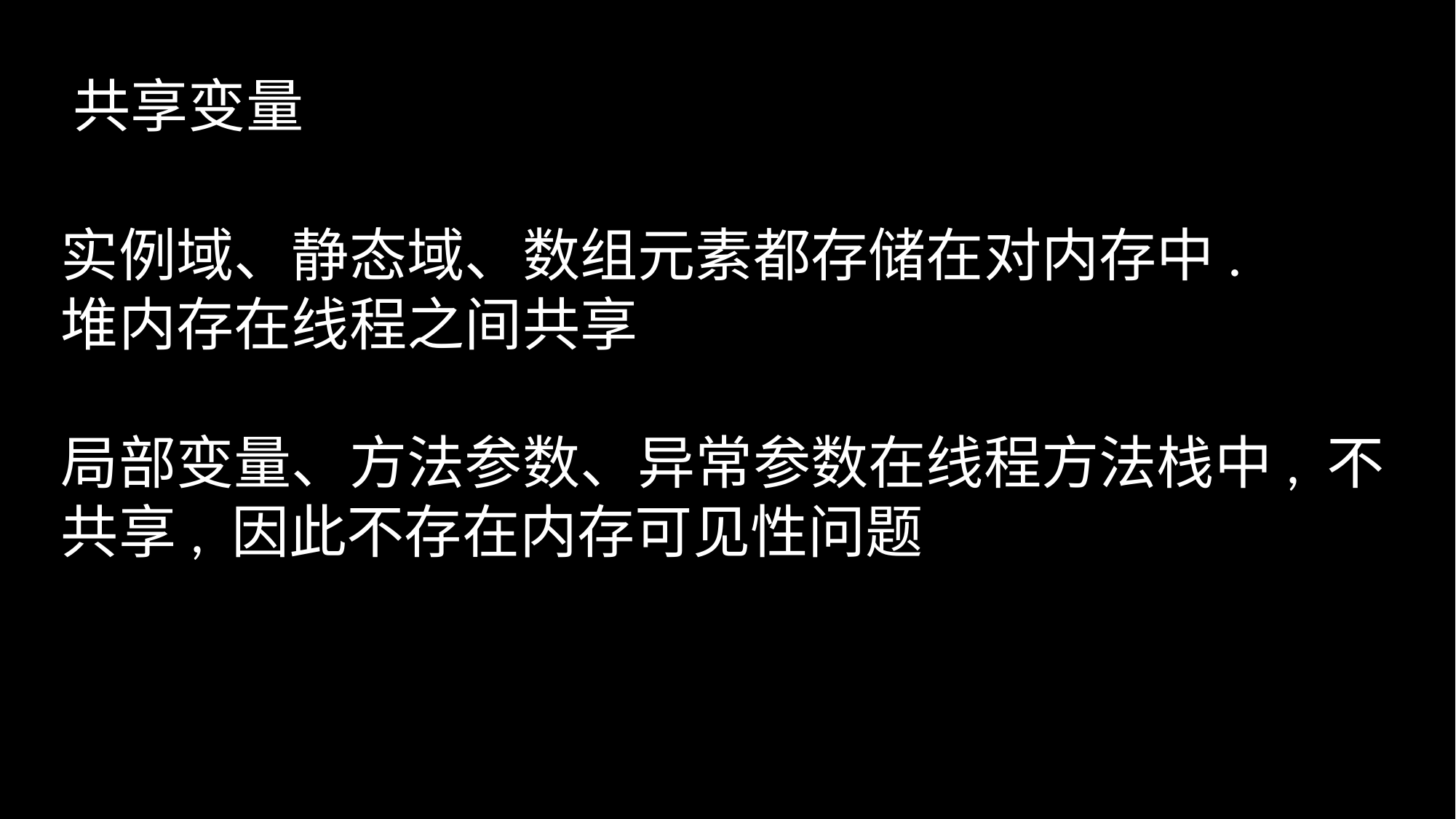

共享变量
实例域、静态域、数组元素都存储在对内存中.
堆内存在线程之间共享

局部变量、方法参数、异常参数在线程方法栈中, 不
共享, 因此不存在内存可见性问题